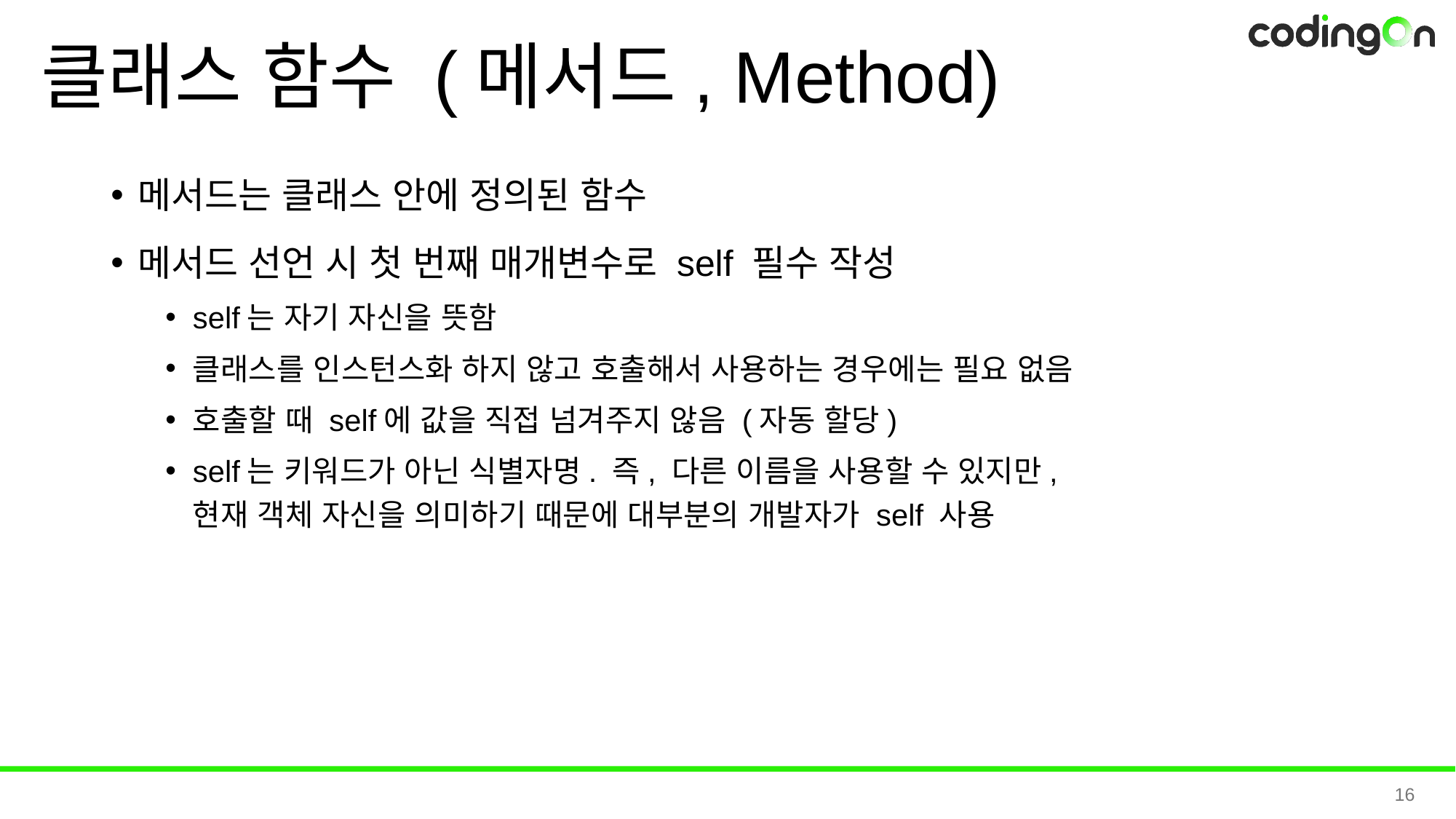

# 클래스 함수 (메서드, Method)
메서드는 클래스 안에 정의된 함수
메서드 선언 시 첫 번째 매개변수로 self 필수 작성
self는 자기 자신을 뜻함
클래스를 인스턴스화 하지 않고 호출해서 사용하는 경우에는 필요 없음
호출할 때 self에 값을 직접 넘겨주지 않음 (자동 할당)
self는 키워드가 아닌 식별자명. 즉, 다른 이름을 사용할 수 있지만,
현재 객체 자신을 의미하기 때문에 대부분의 개발자가 self 사용

16